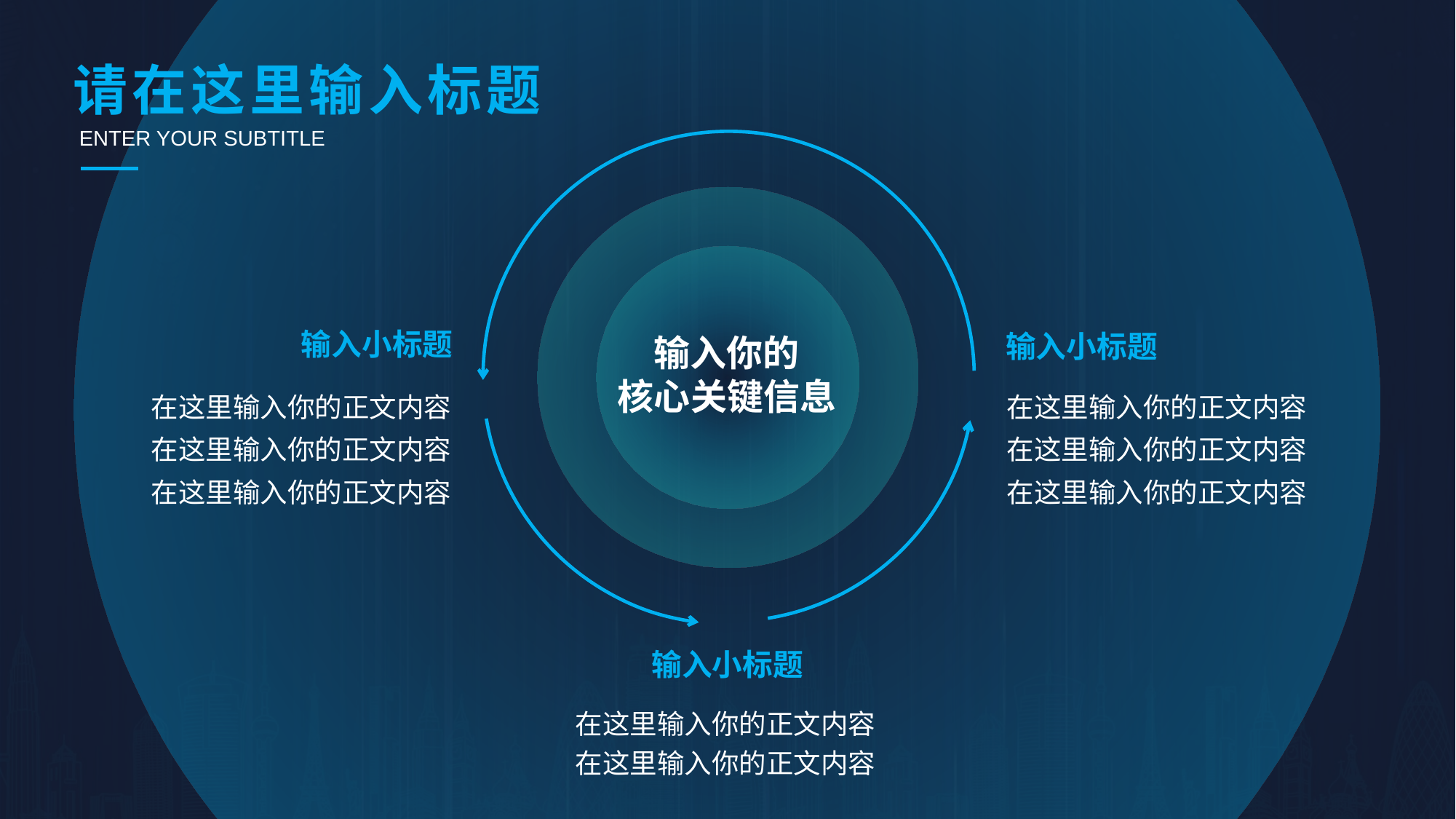

# 请在这里输入标题
ENTER YOUR SUBTITLE

输入小标题
输入小标题
输入你的
核心关键信息
在这里输入你的正文内容
在这里输入你的正文内容
在这里输入你的正文内容
在这里输入你的正文内容
在这里输入你的正文内容
在这里输入你的正文内容
输入小标题
在这里输入你的正文内容
在这里输入你的正文内容